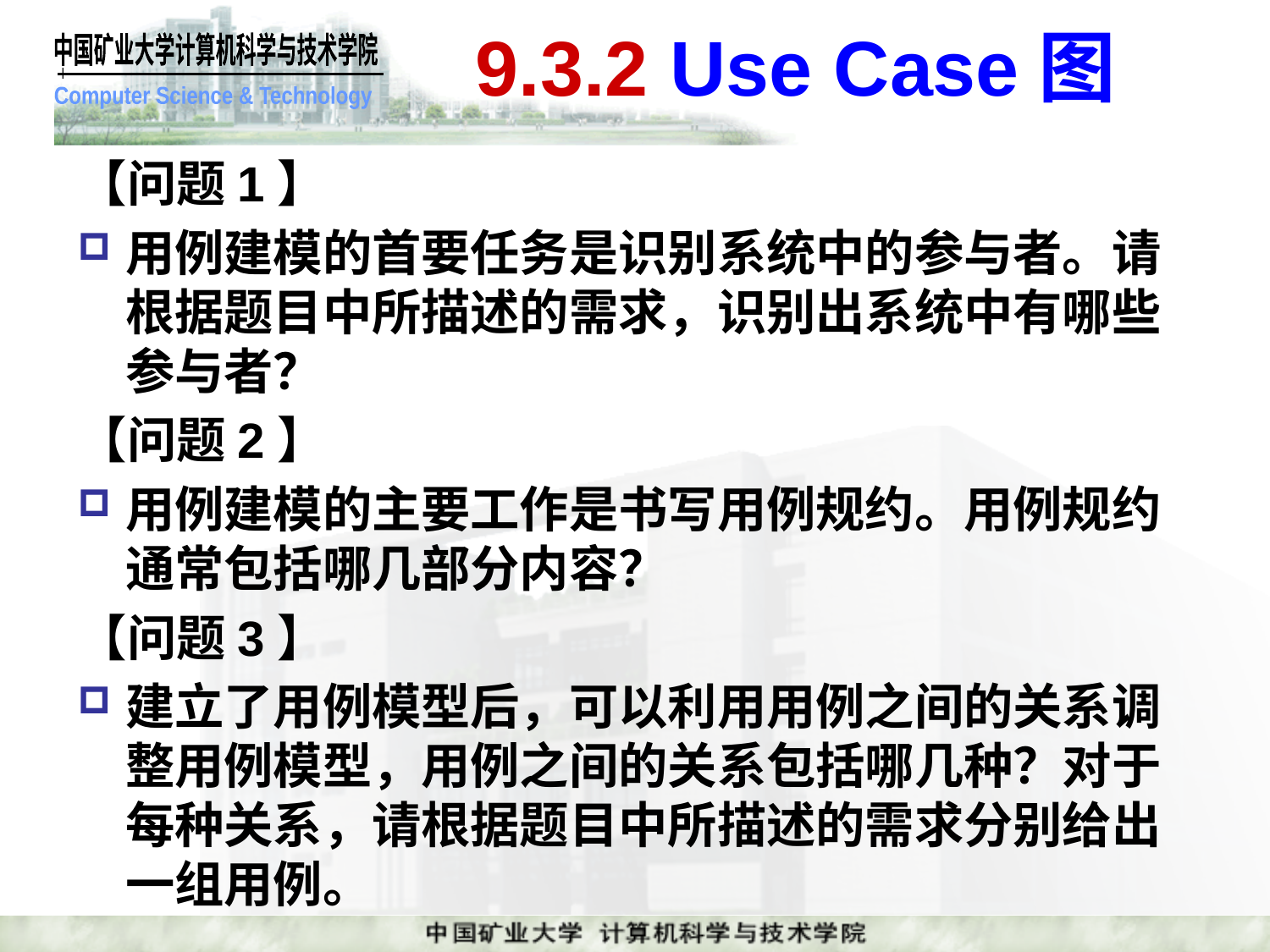

# 9.3.2 Use Case图
【问题1】
用例建模的首要任务是识别系统中的参与者。请根据题目中所描述的需求，识别出系统中有哪些参与者？
【问题2】
用例建模的主要工作是书写用例规约。用例规约通常包括哪几部分内容？
【问题3】
建立了用例模型后，可以利用用例之间的关系调整用例模型，用例之间的关系包括哪几种？对于每种关系，请根据题目中所描述的需求分别给出一组用例。

112